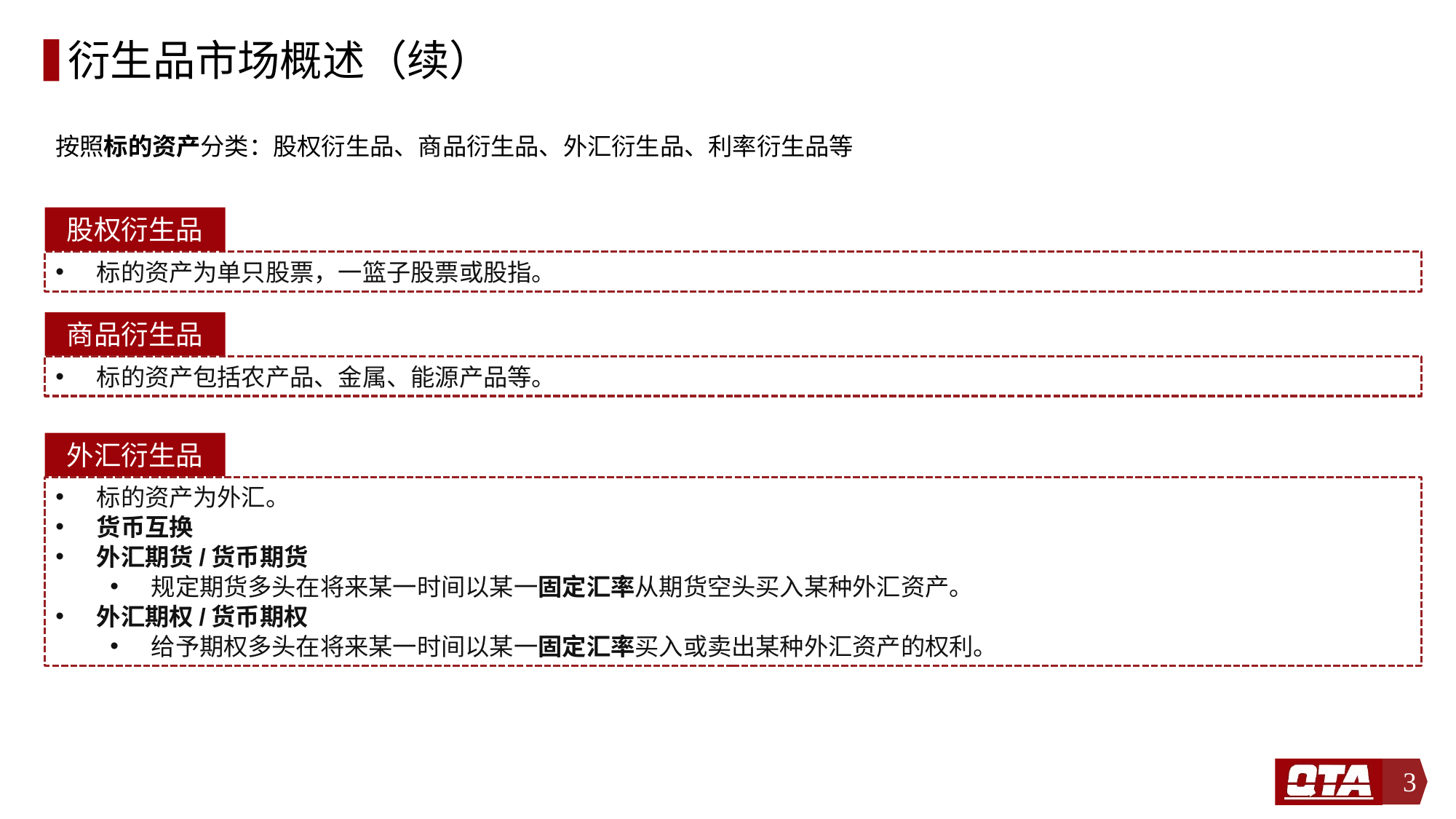

# 衍生品市场概述（续）
按照标的资产分类：股权衍生品、商品衍生品、外汇衍生品、利率衍生品等
股权衍生品
标的资产为单只股票，一篮子股票或股指。Future）
商品衍生品
标的资产包括农产品、金属、能源产品等。Future）
外汇衍生品
标的资产为外汇。
货币互换
外汇期货/货币期货
规定期货多头在将来某一时间以某一固定汇率从期货空头买入某种外汇资产。
外汇期权/货币期权
给予期权多头在将来某一时间以某一固定汇率买入或卖出某种外汇资产的权利。
3